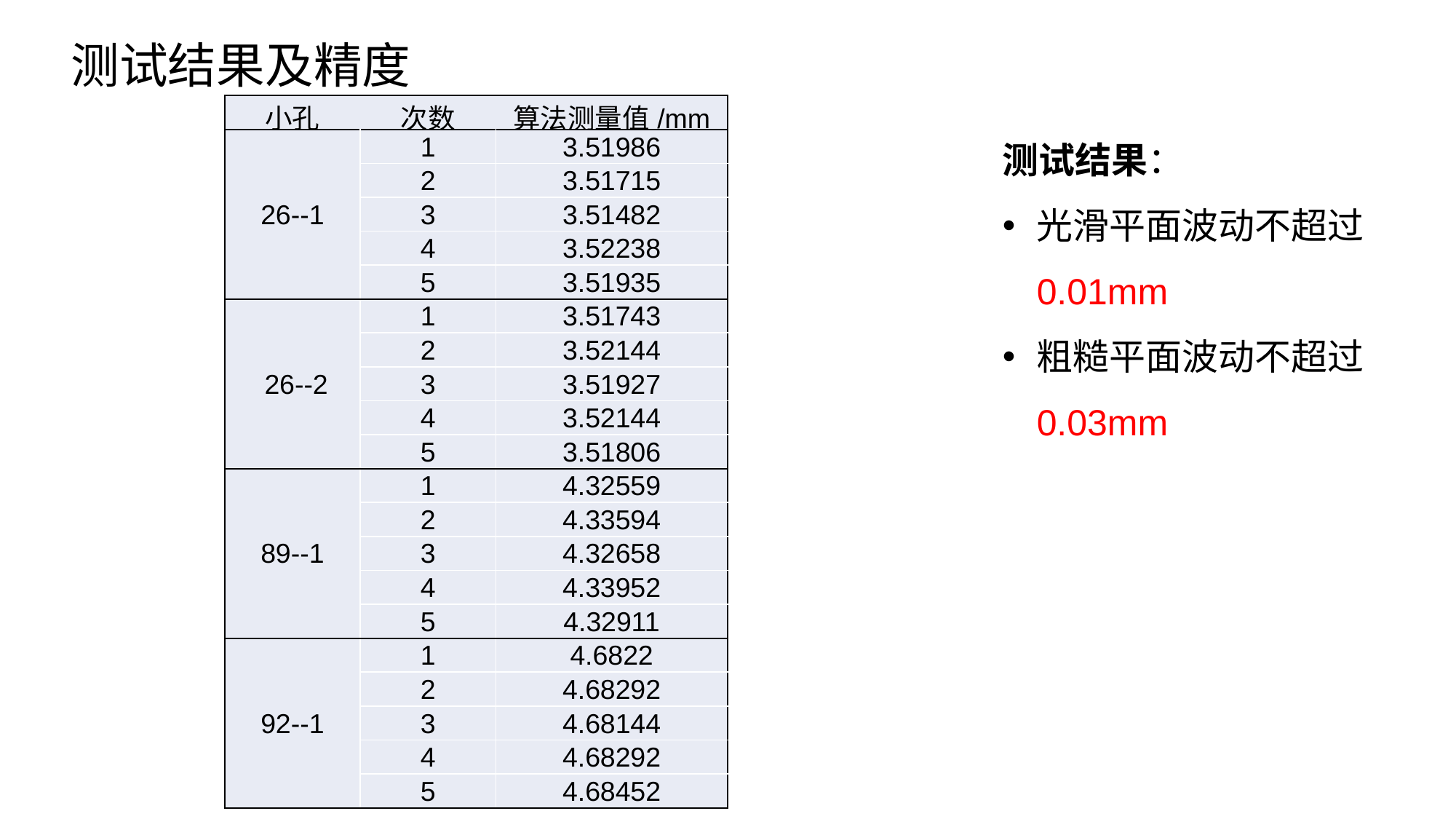

测试结果及精度
| 小孔 | 次数 | 算法测量值/mm |
| --- | --- | --- |
| 26--1 | 1 | 3.51986 |
|  | 2 | 3.51715 |
|  | 3 | 3.51482 |
|  | 4 | 3.52238 |
|  | 5 | 3.51935 |
| 26--2 | 1 | 3.51743 |
|  | 2 | 3.52144 |
|  | 3 | 3.51927 |
|  | 4 | 3.52144 |
|  | 5 | 3.51806 |
| 89--1 | 1 | 4.32559 |
|  | 2 | 4.33594 |
|  | 3 | 4.32658 |
|  | 4 | 4.33952 |
|  | 5 | 4.32911 |
| 92--1 | 1 | 4.6822 |
|  | 2 | 4.68292 |
|  | 3 | 4.68144 |
|  | 4 | 4.68292 |
|  | 5 | 4.68452 |
测试结果：
光滑平面波动不超过0.01mm
粗糙平面波动不超过0.03mm